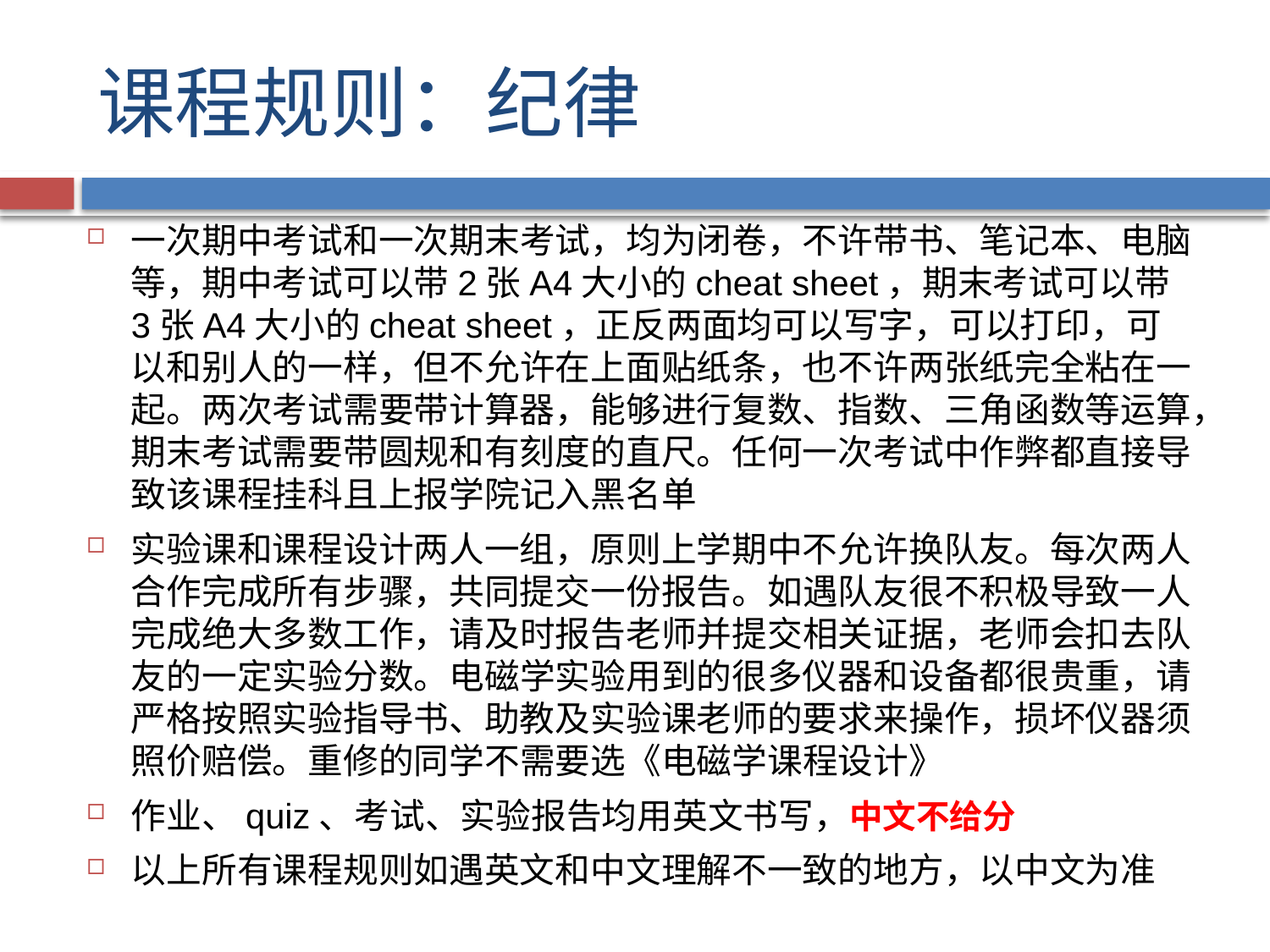

# 课程规则：纪律
一次期中考试和一次期末考试，均为闭卷，不许带书、笔记本、电脑等，期中考试可以带2张A4大小的cheat sheet，期末考试可以带3张A4大小的cheat sheet，正反两面均可以写字，可以打印，可以和别人的一样，但不允许在上面贴纸条，也不许两张纸完全粘在一起。两次考试需要带计算器，能够进行复数、指数、三角函数等运算，期末考试需要带圆规和有刻度的直尺。任何一次考试中作弊都直接导致该课程挂科且上报学院记入黑名单
实验课和课程设计两人一组，原则上学期中不允许换队友。每次两人合作完成所有步骤，共同提交一份报告。如遇队友很不积极导致一人完成绝大多数工作，请及时报告老师并提交相关证据，老师会扣去队友的一定实验分数。电磁学实验用到的很多仪器和设备都很贵重，请严格按照实验指导书、助教及实验课老师的要求来操作，损坏仪器须照价赔偿。重修的同学不需要选《电磁学课程设计》
作业、quiz、考试、实验报告均用英文书写，中文不给分
以上所有课程规则如遇英文和中文理解不一致的地方，以中文为准